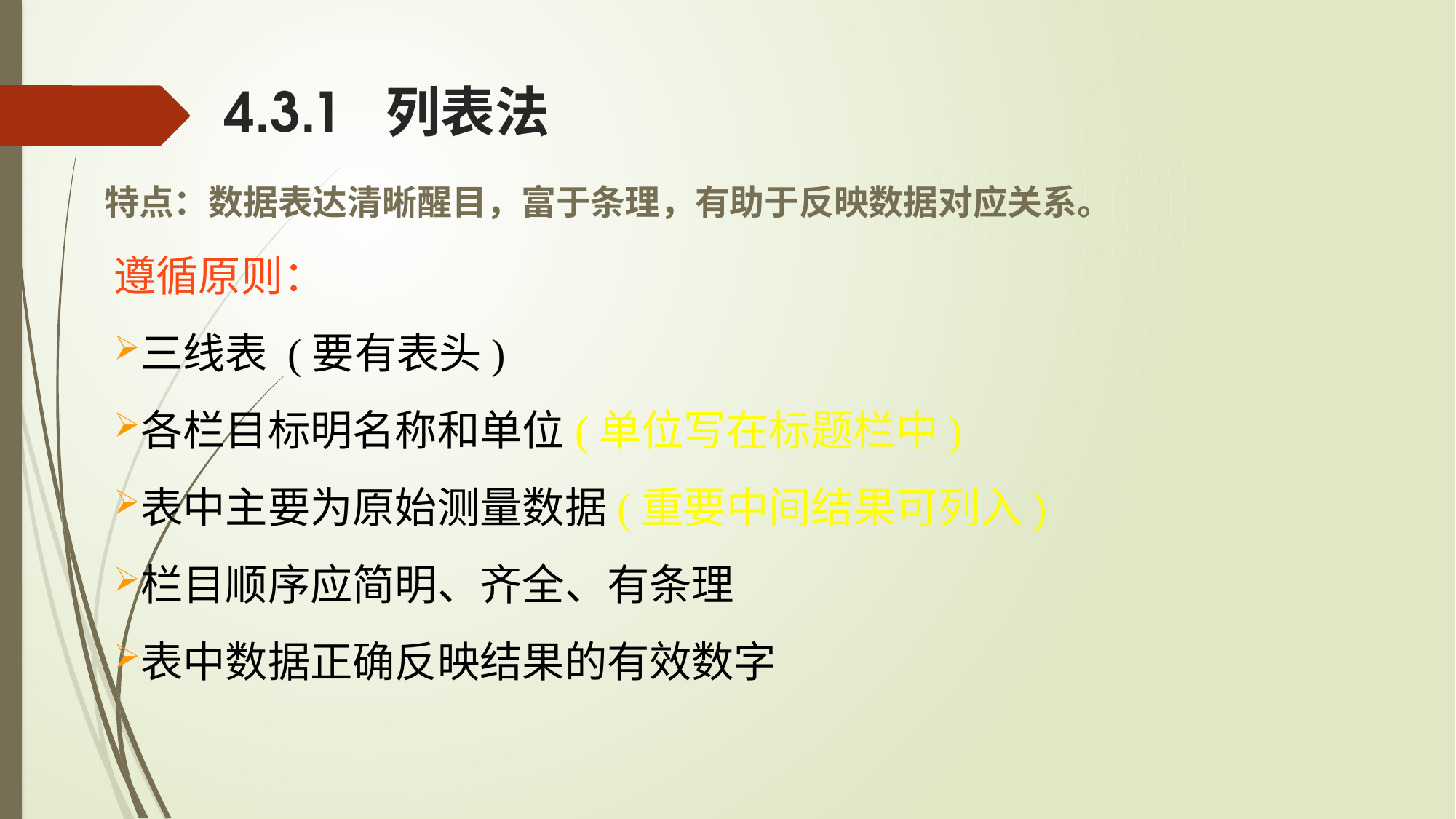

4.3.1  列表法
  特点：数据表达清晰醒目，富于条理，有助于反映数据对应关系。
遵循原则：
三线表 (要有表头)
各栏目标明名称和单位(单位写在标题栏中)
表中主要为原始测量数据(重要中间结果可列入)
栏目顺序应简明、齐全、有条理
表中数据正确反映结果的有效数字